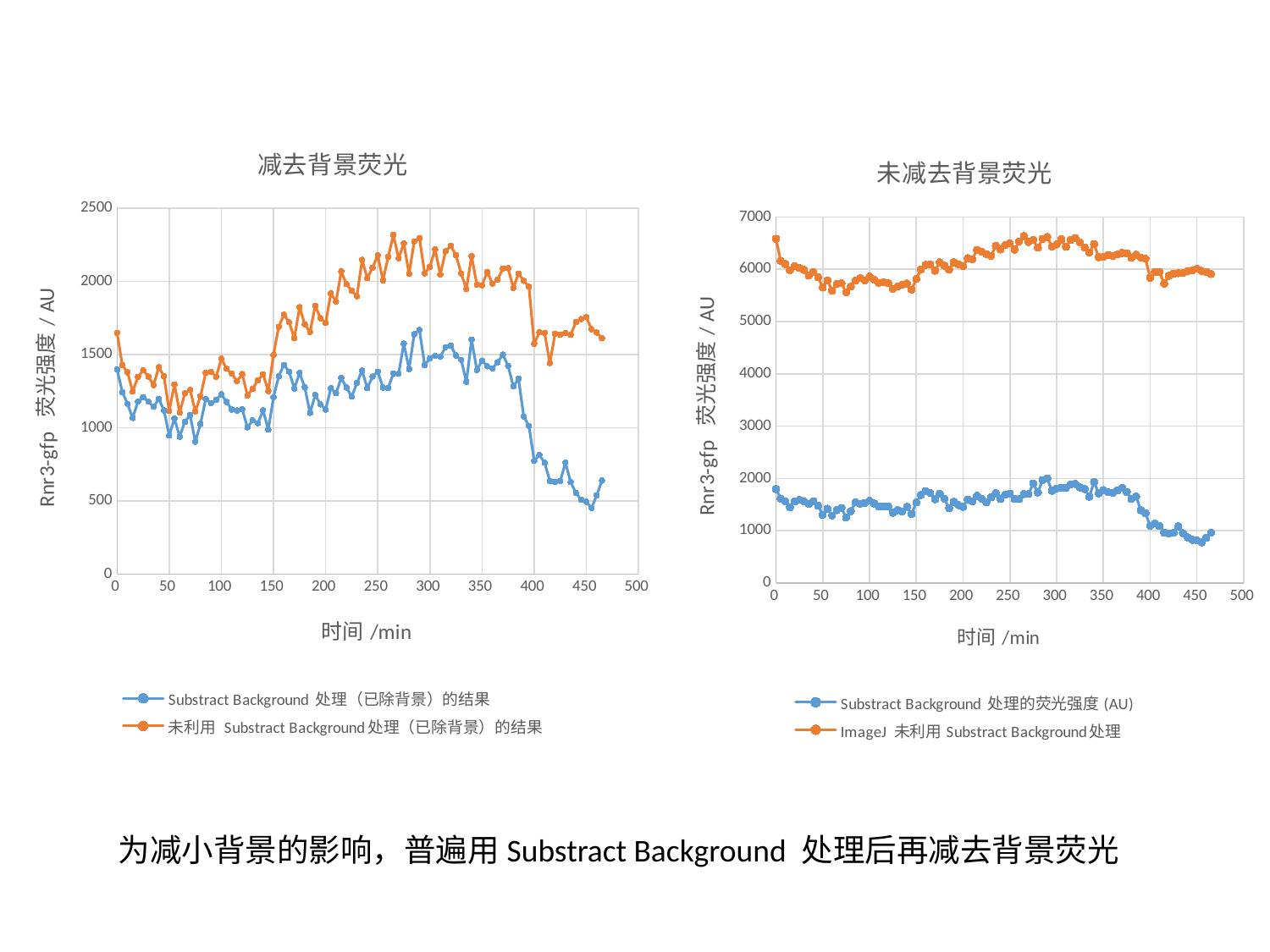

### Chart: 减去背景荧光

| Category | Substract Background 处理（已除背景）的结果 | 未利用 Substract Background处理（已除背景）的结果 |
|---|---|---|

### Chart: 未减去背景荧光

| Category | Substract Background 处理的荧光强度(AU) | ImageJ 未利用Substract Background处理  |
|---|---|---|
为减小背景的影响，普遍用Substract Background 处理后再减去背景荧光